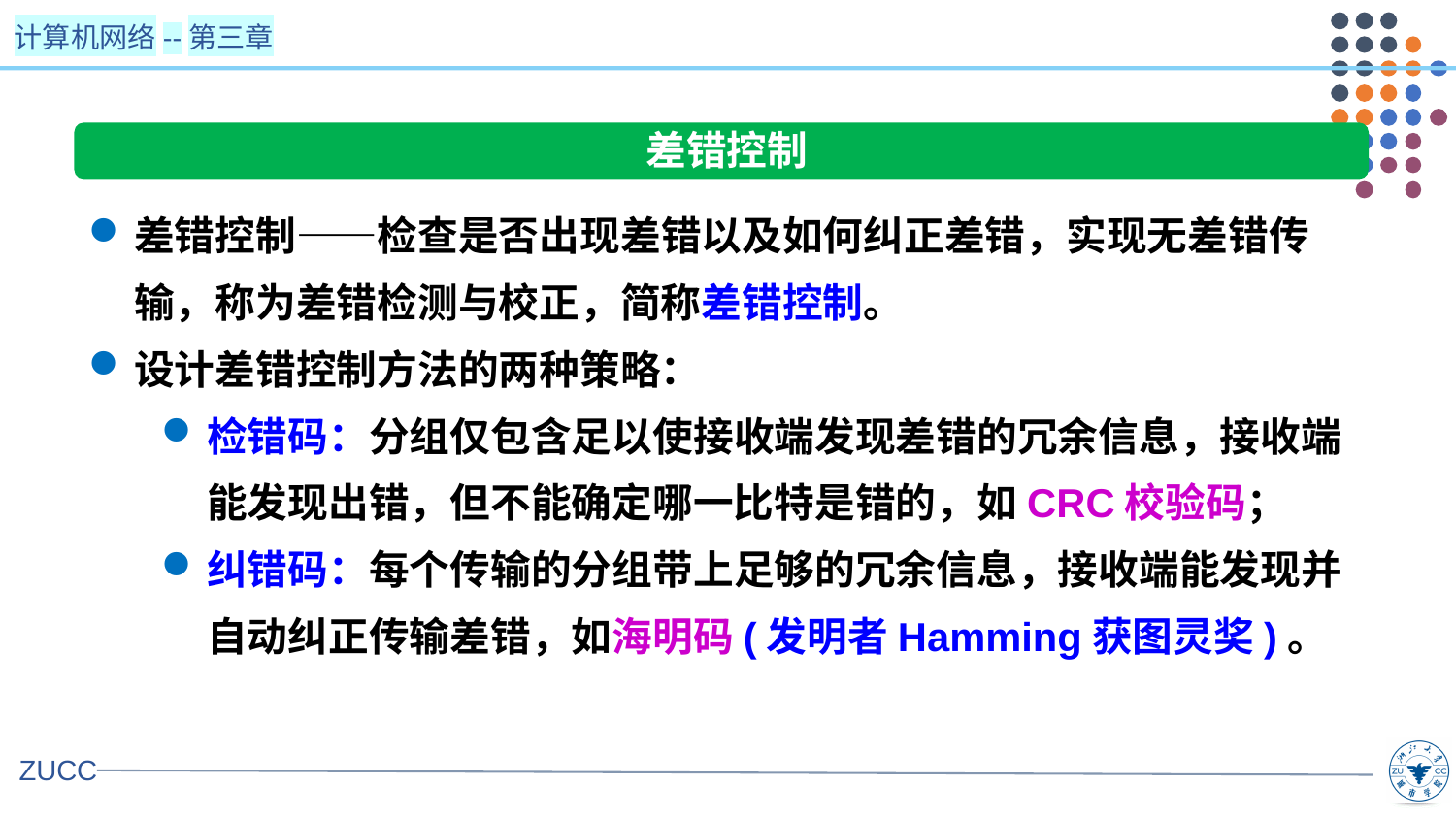

差错控制

差错控制——检查是否出现差错以及如何纠正差错，实现无差错传输，称为差错检测与校正，简称差错控制。
设计差错控制方法的两种策略：
检错码：分组仅包含足以使接收端发现差错的冗余信息，接收端能发现出错，但不能确定哪一比特是错的，如CRC校验码；
纠错码：每个传输的分组带上足够的冗余信息，接收端能发现并自动纠正传输差错，如海明码(发明者Hamming获图灵奖)。